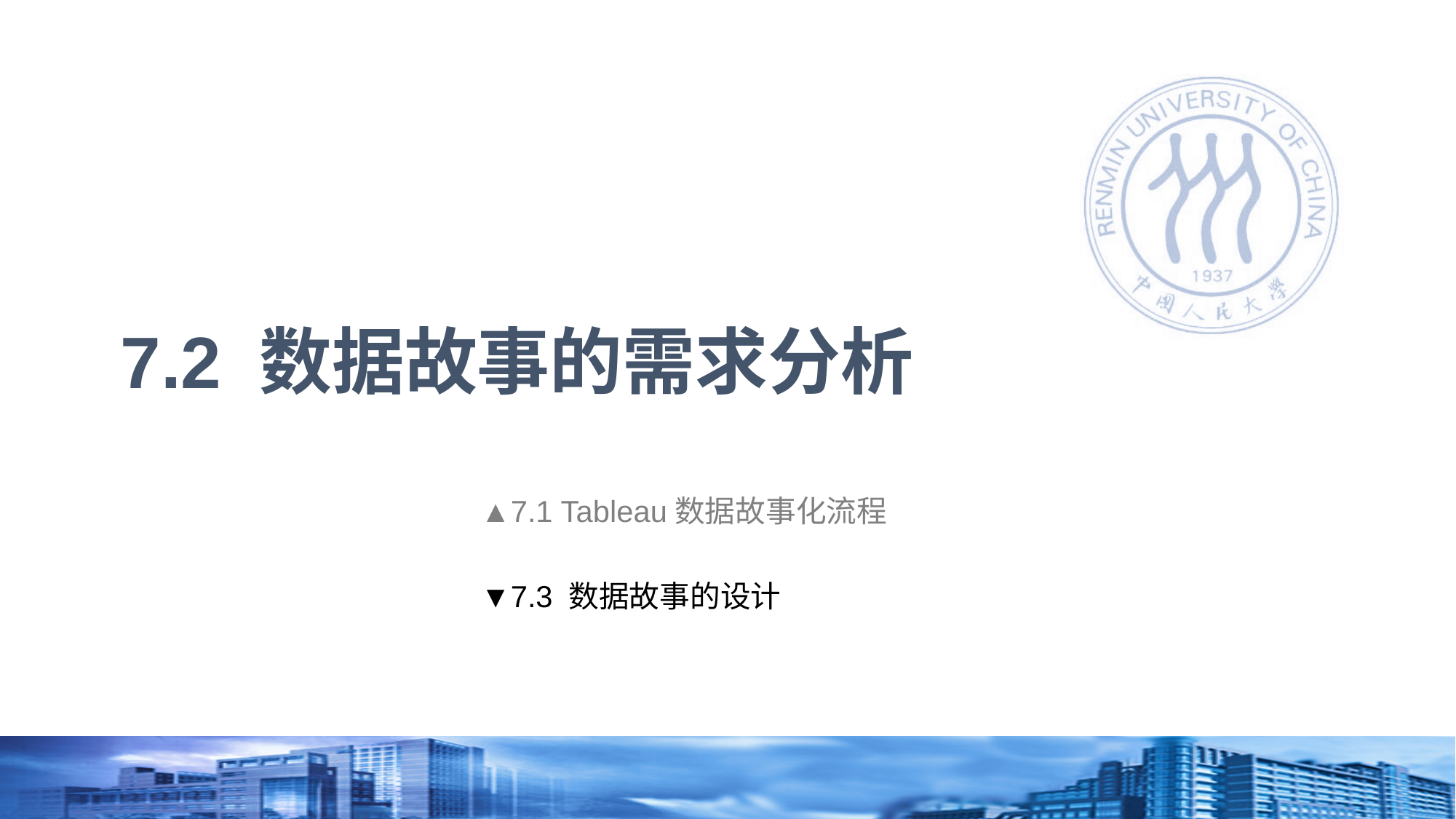

# 7.2 数据故事的需求分析
▲7.1 Tableau数据故事化流程

▼7.3 数据故事的设计